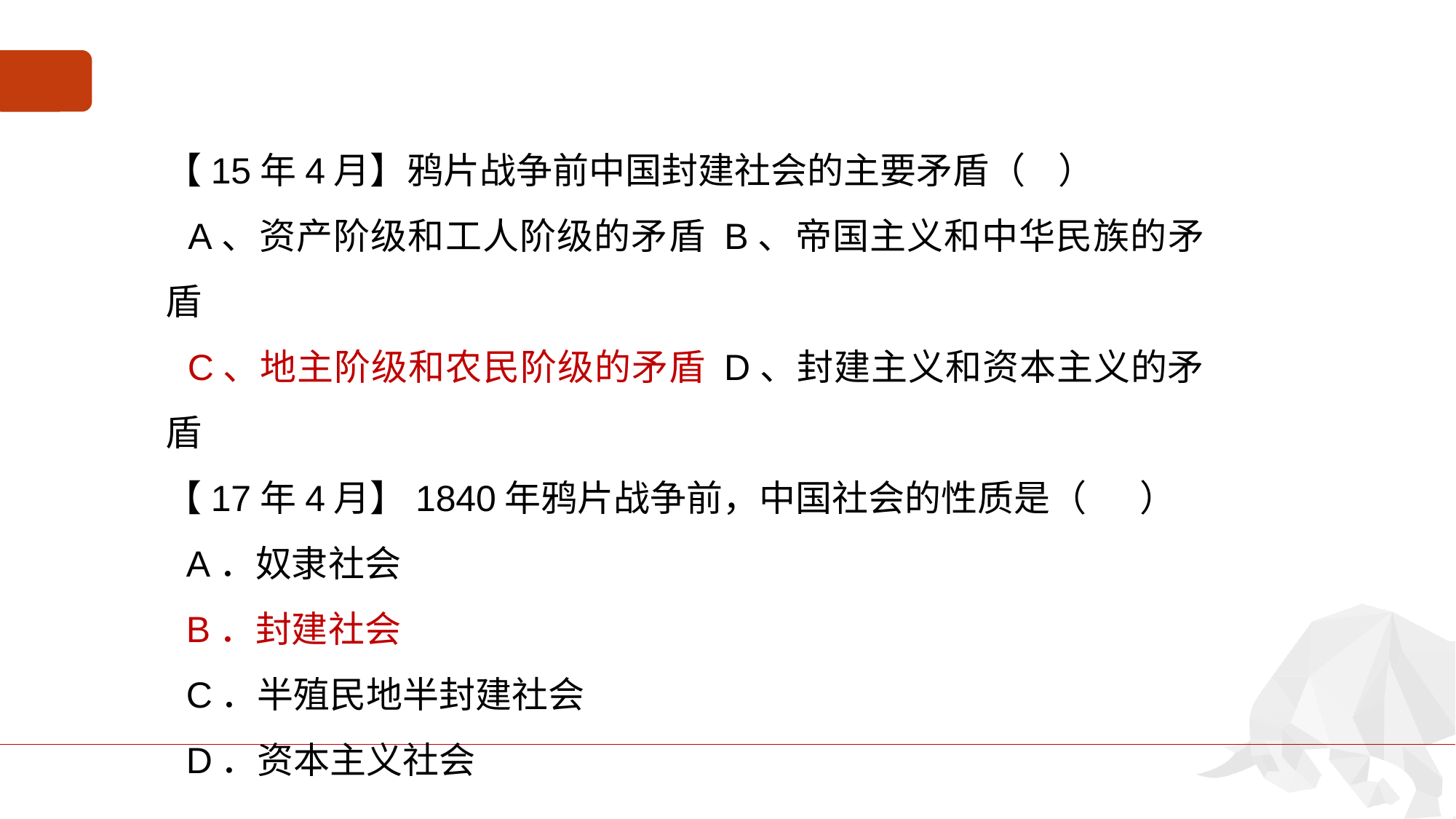

【15年4月】鸦片战争前中国封建社会的主要矛盾（    ）
  A、资产阶级和工人阶级的矛盾 B、帝国主义和中华民族的矛盾
  C、地主阶级和农民阶级的矛盾 D、封建主义和资本主义的矛盾
【17年4月】1840年鸦片战争前，中国社会的性质是（  　）
  A．奴隶社会
  B．封建社会
  C．半殖民地半封建社会
  D．资本主义社会